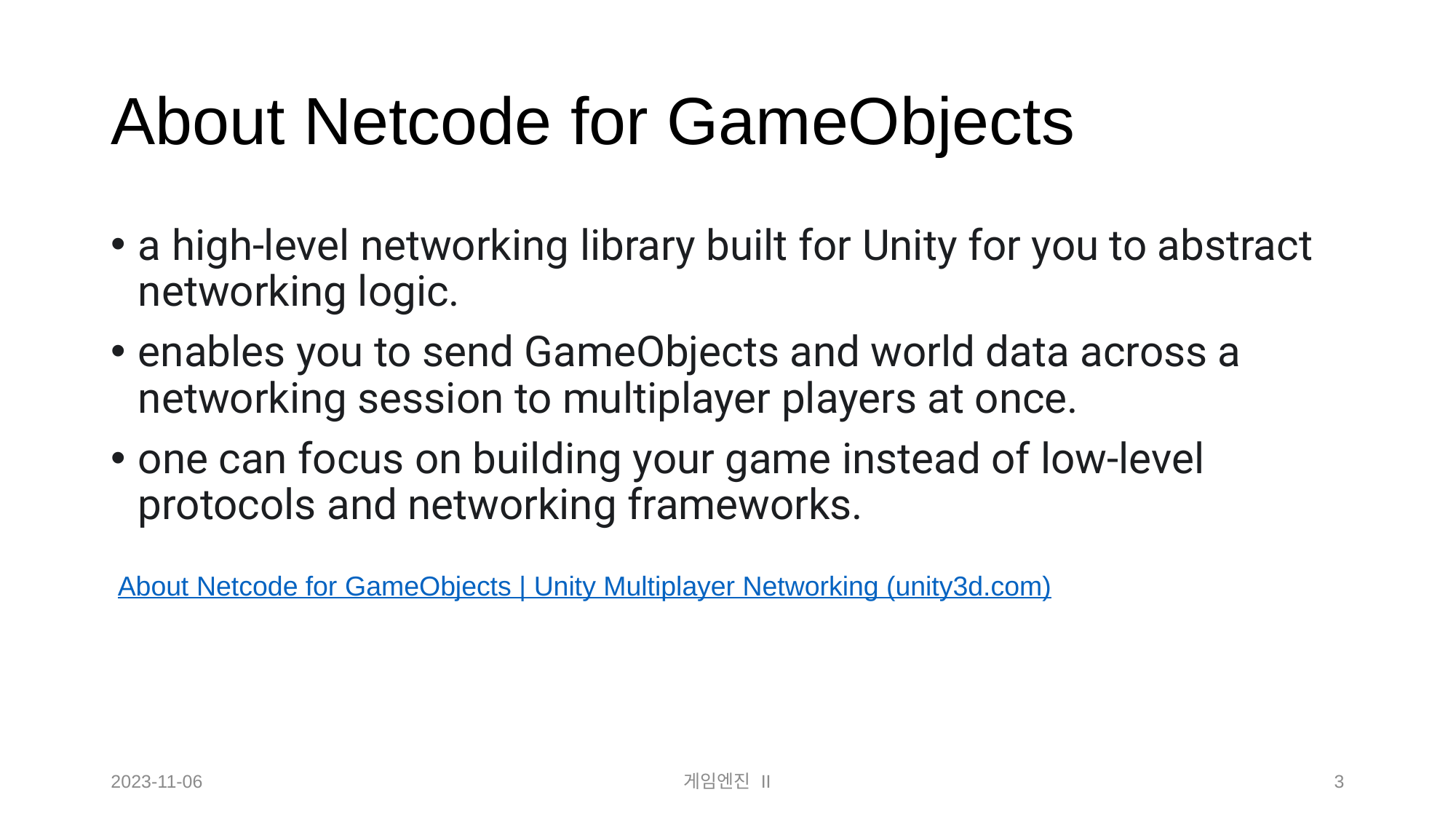

# About Netcode for GameObjects
a high-level networking library built for Unity for you to abstract networking logic.
enables you to send GameObjects and world data across a networking session to multiplayer players at once.
one can focus on building your game instead of low-level protocols and networking frameworks.
About Netcode for GameObjects | Unity Multiplayer Networking (unity3d.com)
2023-11-06
게임엔진 II
3